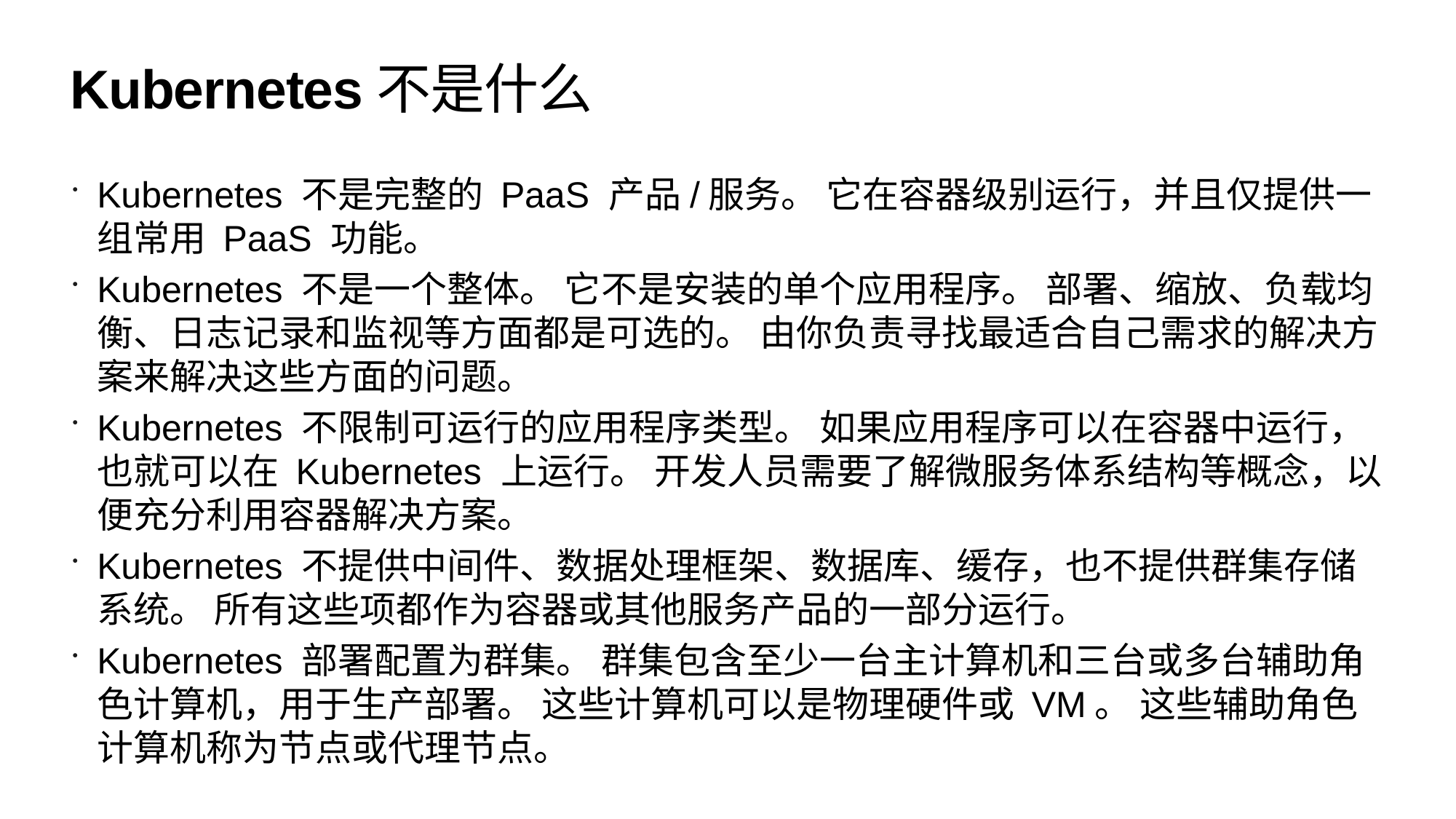

# Kubernetes不是什么
Kubernetes 不是完整的 PaaS 产品/服务。 它在容器级别运行，并且仅提供一组常用 PaaS 功能。
Kubernetes 不是一个整体。 它不是安装的单个应用程序。 部署、缩放、负载均衡、日志记录和监视等方面都是可选的。 由你负责寻找最适合自己需求的解决方案来解决这些方面的问题。
Kubernetes 不限制可运行的应用程序类型。 如果应用程序可以在容器中运行，也就可以在 Kubernetes 上运行。 开发人员需要了解微服务体系结构等概念，以便充分利用容器解决方案。
Kubernetes 不提供中间件、数据处理框架、数据库、缓存，也不提供群集存储系统。 所有这些项都作为容器或其他服务产品的一部分运行。
Kubernetes 部署配置为群集。 群集包含至少一台主计算机和三台或多台辅助角色计算机，用于生产部署。 这些计算机可以是物理硬件或 VM。 这些辅助角色计算机称为节点或代理节点。